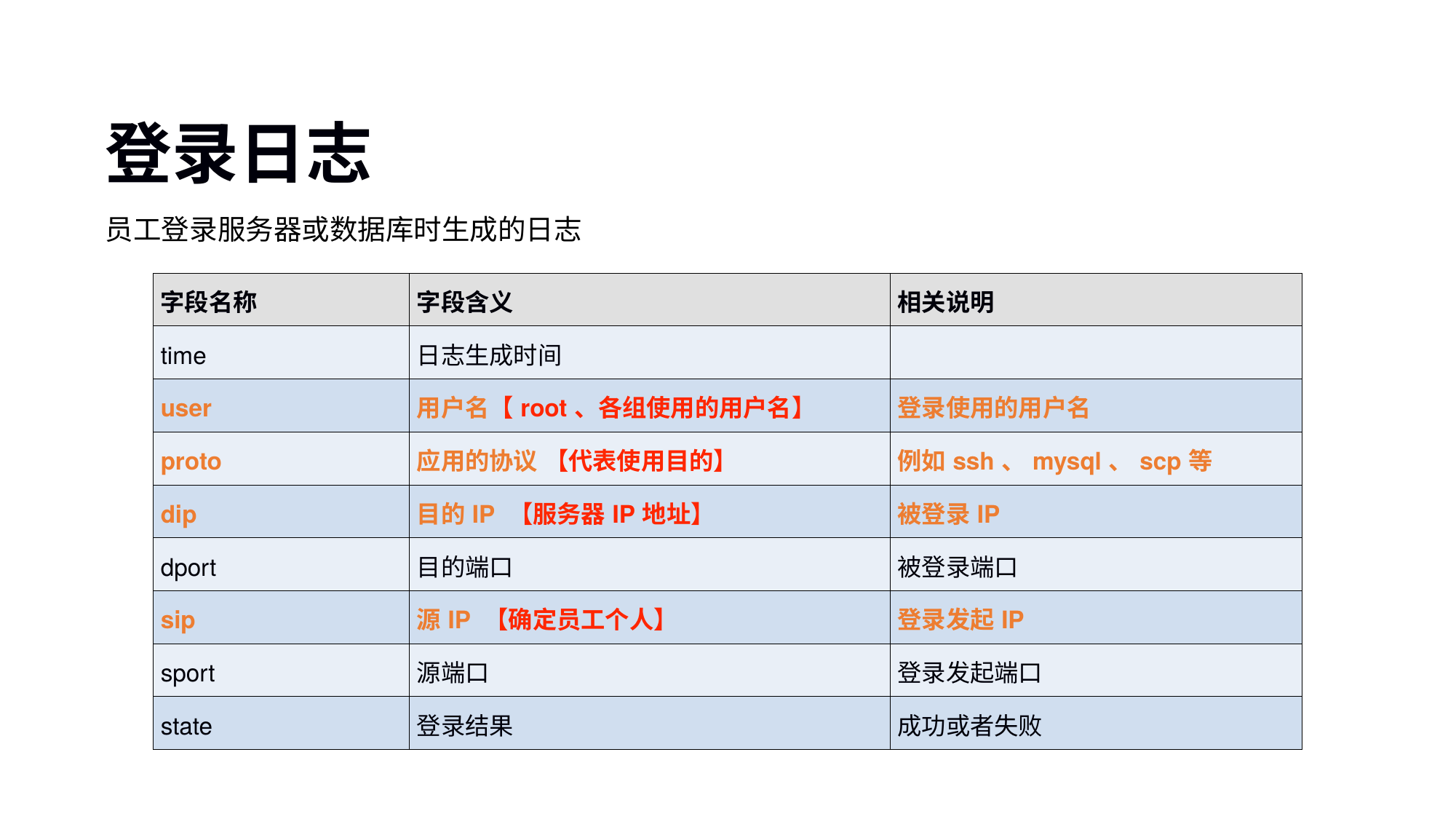

# 登录日志
员工登录服务器或数据库时生成的日志
| 字段名称 | 字段含义 | 相关说明 |
| --- | --- | --- |
| time | 日志生成时间 |  |
| user | 用户名【root、各组使用的用户名】 | 登录使用的用户名 |
| proto | 应用的协议 【代表使用目的】 | 例如ssh、mysql、scp等 |
| dip | 目的IP 【服务器IP地址】 | 被登录IP |
| dport | 目的端口 | 被登录端口 |
| sip | 源IP 【确定员工个人】 | 登录发起IP |
| sport | 源端口 | 登录发起端口 |
| state | 登录结果 | 成功或者失败 |